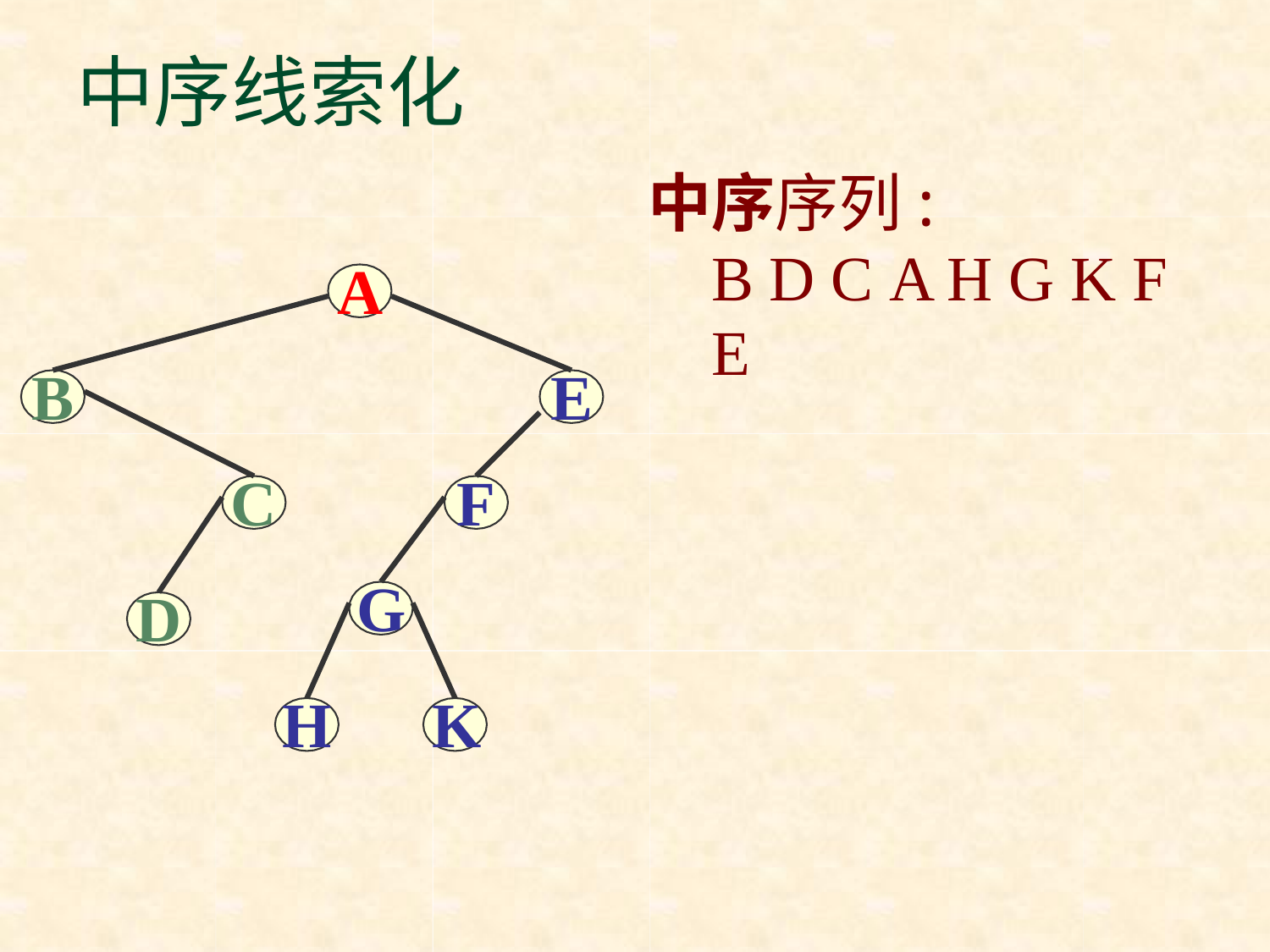

# 中序线索化
中序序列:
B D C A H G K F E
A

B
E

C
F

G
D

H	K